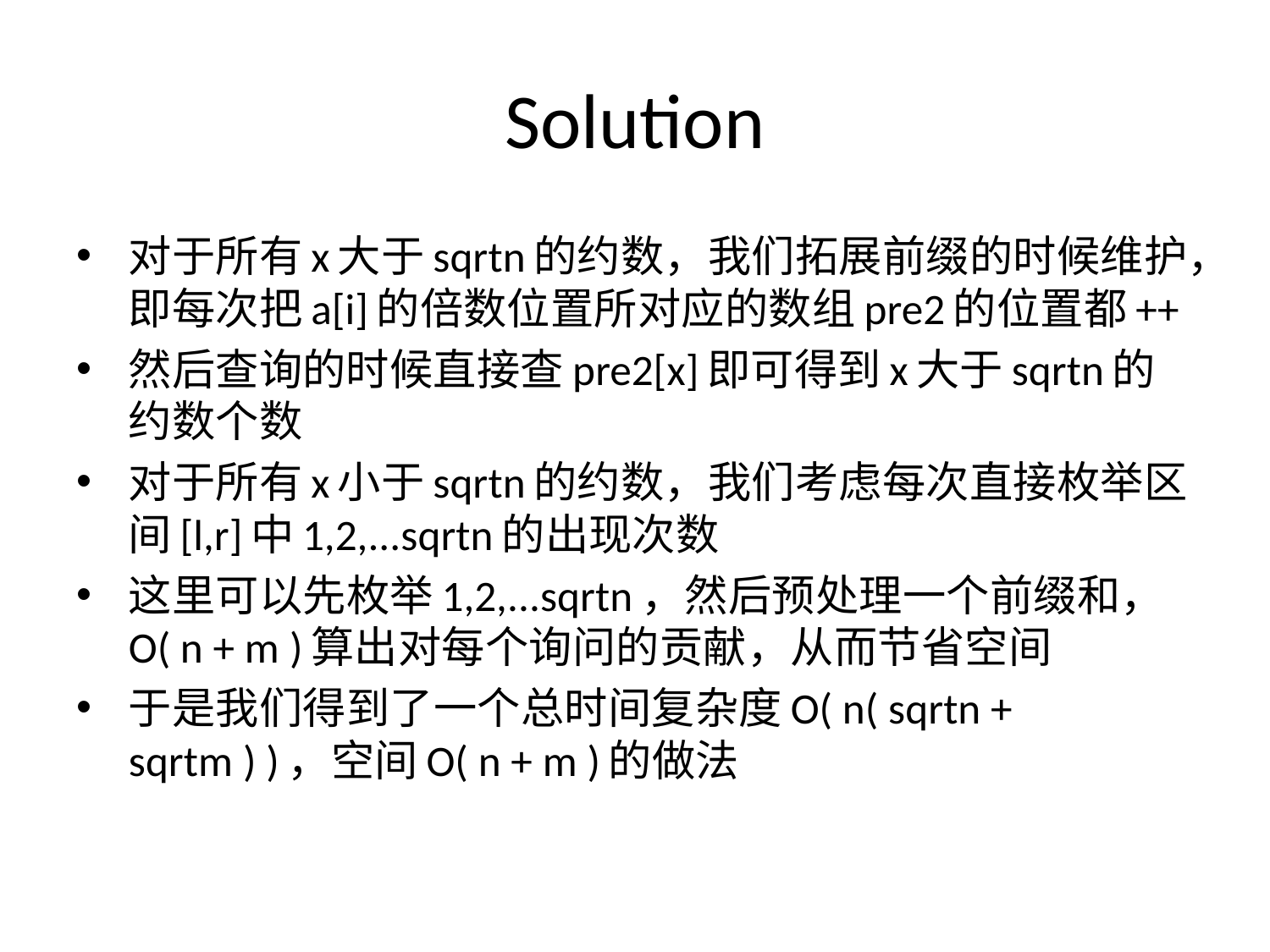

# Solution
对于所有x⼤于sqrtn的约数，我们拓展前缀的时候维护，即每次把a[i]的倍数位置所对应的数组pre2的位置都++
然后查询的时候直接查pre2[x]即可得到x大于sqrtn的约数个数
对于所有x小于sqrtn的约数，我们考虑每次直接枚举区间[l,r]中1,2,...sqrtn的出现次数
这里可以先枚举1,2,...sqrtn，然后预处理一个前缀和，O( n + m )算出对每个询问的贡献，从而节省空间
于是我们得到了⼀个总时间复杂度O( n( sqrtn + sqrtm ) )，空间O( n + m )的做法